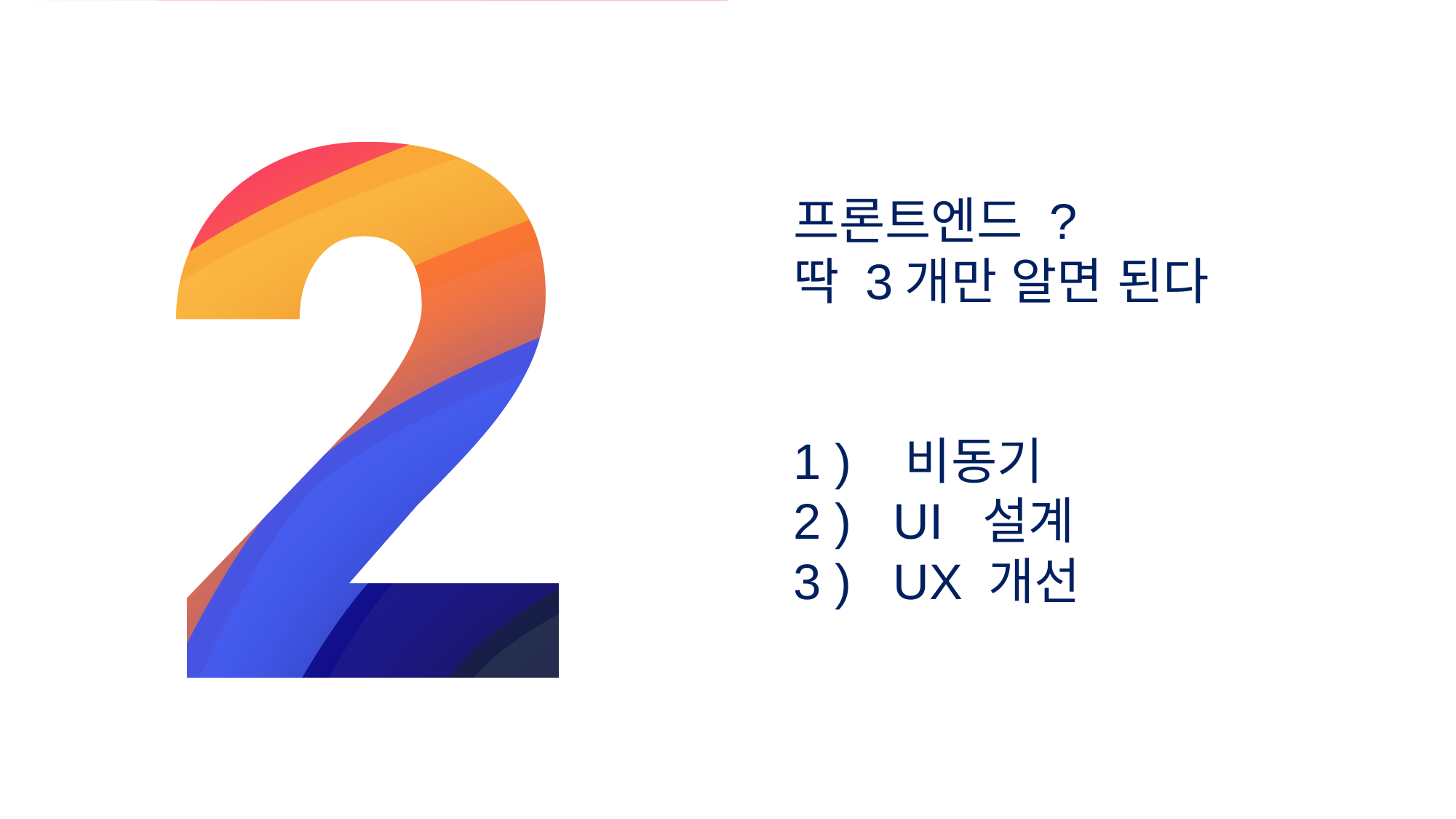

프론트엔드 ?
딱 3개만 알면 된다

1 )   비동기
2 )   UI  설계
3 )   UX 개선